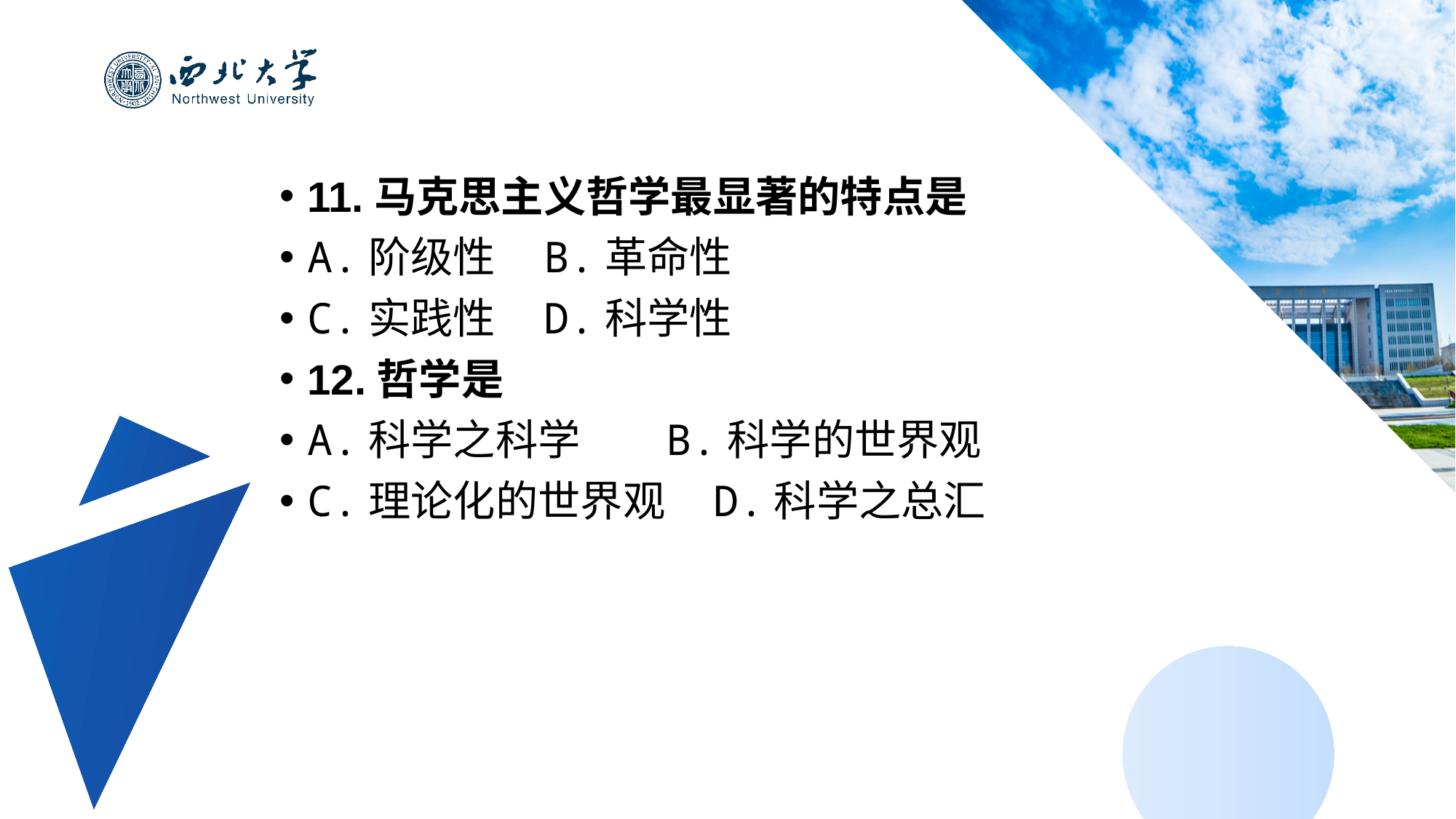

11.马克思主义哲学最显著的特点是
A.阶级性    B.革命性
C.实践性    D.科学性
12.哲学是
A.科学之科学        B.科学的世界观
C.理论化的世界观    D.科学之总汇